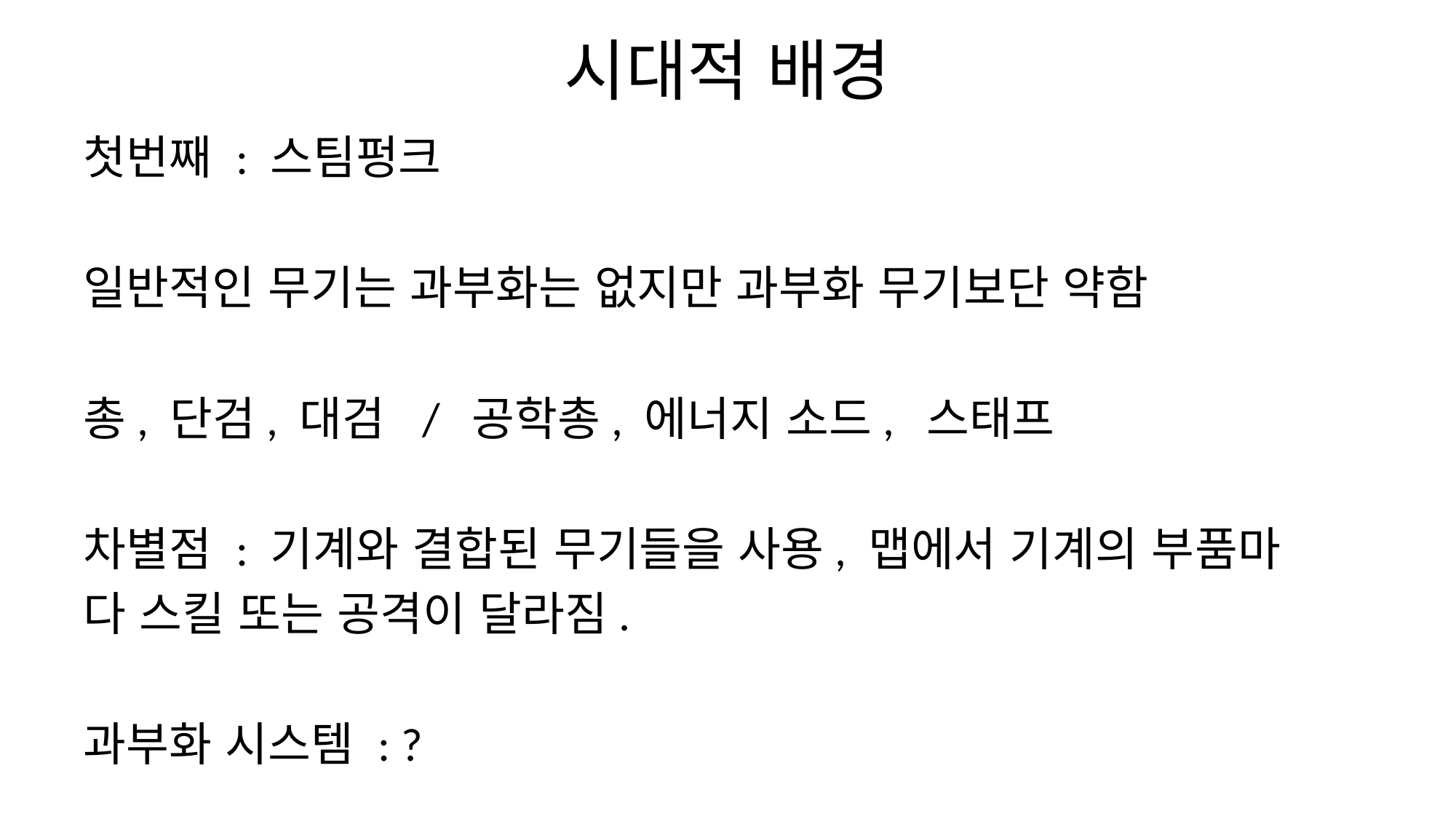

# 시대적 배경
첫번째 : 스팀펑크

일반적인 무기는 과부화는 없지만 과부화 무기보단 약함

총, 단검, 대검  /  공학총, 에너지 소드,  스태프

차별점 : 기계와 결합된 무기들을 사용, 맵에서 기계의 부품마
다 스킬 또는 공격이 달라짐.

과부화 시스템 : ?